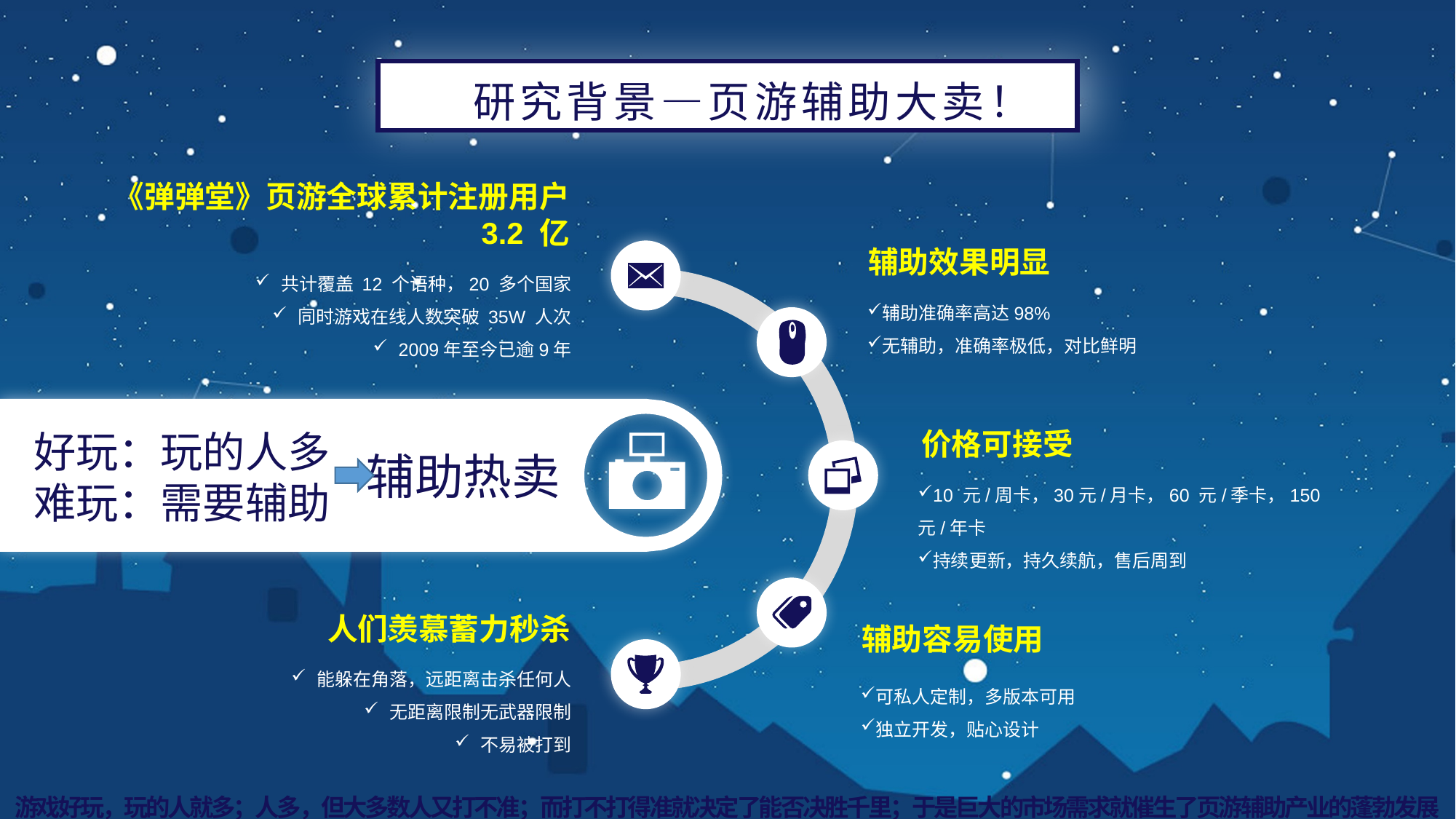

研究背景—页游辅助大卖！
《弹弹堂》页游全球累计注册用户
3.2 亿
辅助效果明显

共计覆盖 12 个语种，20 多个国家
同时游戏在线人数突破 35W 人次
2009年至今已逾9年

辅助准确率高达98%
无辅助，准确率极低，对比鲜明

                                辅助热卖
价格可接受
好玩：玩的人多
难玩：需要辅助

10 元/周卡，30元/月卡，60 元/季卡，150元/年卡
持续更新，持久续航，售后周到

人们羡慕蓄力秒杀
辅助容易使用

能躲在角落，远距离击杀任何人
无距离限制无武器限制
不易被打到
可私人定制，多版本可用
独立开发，贴心设计
游戏好玩，玩的人就多；人多，但大多数人又打不准；而打不打得准就决定了能否决胜千里；于是巨大的市场需求就催生了页游辅助产业的蓬勃发展